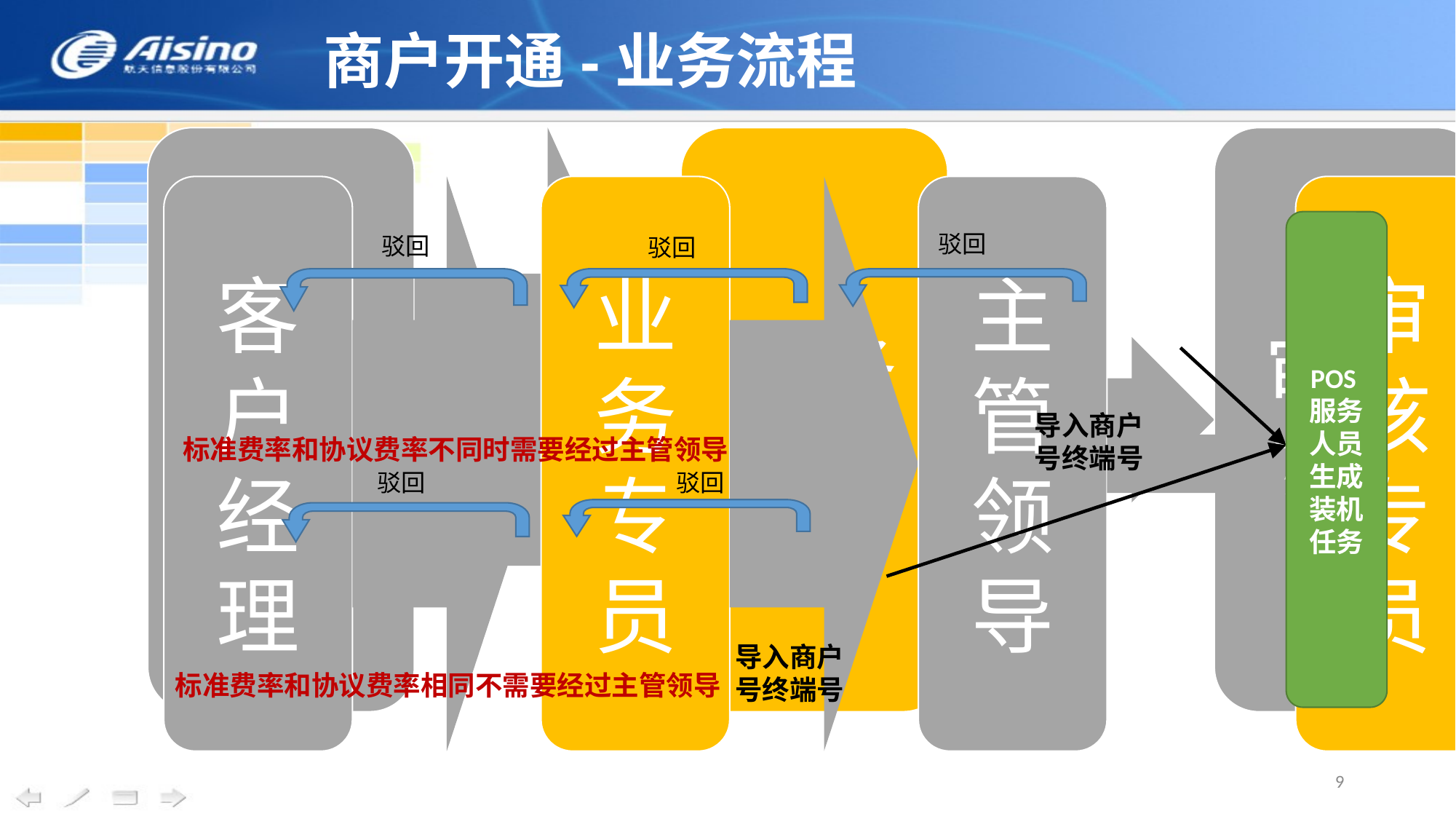

# 商户开通-业务流程

主管领导
POS服务人员生成装机任务
驳回
驳回
驳回

导入商户号终端号
标准费率和协议费率不同时需要经过主管领导
驳回
驳回

导入商户号终端号
标准费率和协议费率相同不需要经过主管领导
9